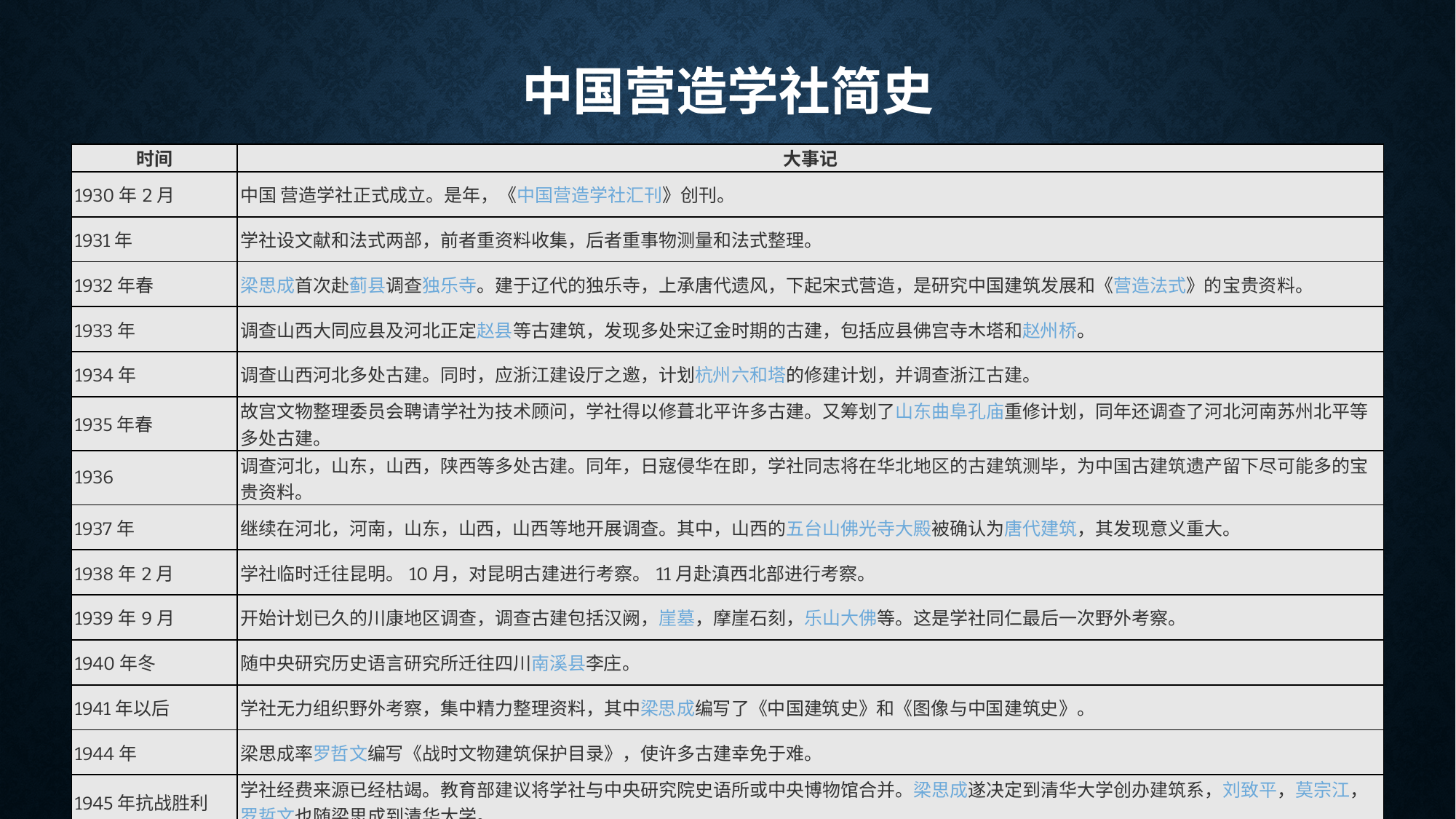

# 中国营造学社简史
| 时间 | 大事记 |
| --- | --- |
| 1930年2月 | 中国 营造学社正式成立。是年，《中国营造学社汇刊》创刊。 |
| 1931年 | 学社设文献和法式两部，前者重资料收集，后者重事物测量和法式整理。 |
| 1932年春 | 梁思成首次赴蓟县调查独乐寺。建于辽代的独乐寺，上承唐代遗风，下起宋式营造，是研究中国建筑发展和《营造法式》的宝贵资料。 |
| 1933年 | 调查山西大同应县及河北正定赵县等古建筑，发现多处宋辽金时期的古建，包括应县佛宫寺木塔和赵州桥。 |
| 1934年 | 调查山西河北多处古建。同时，应浙江建设厅之邀，计划杭州六和塔的修建计划，并调查浙江古建。 |
| 1935年春 | 故宫文物整理委员会聘请学社为技术顾问，学社得以修葺北平许多古建。又筹划了山东曲阜孔庙重修计划，同年还调查了河北河南苏州北平等多处古建。 |
| 1936 | 调查河北，山东，山西，陕西等多处古建。同年，日寇侵华在即，学社同志将在华北地区的古建筑测毕，为中国古建筑遗产留下尽可能多的宝贵资料。 |
| 1937年 | 继续在河北，河南，山东，山西，山西等地开展调查。其中，山西的五台山佛光寺大殿被确认为唐代建筑，其发现意义重大。 |
| 1938年2月 | 学社临时迁往昆明。10月，对昆明古建进行考察。11月赴滇西北部进行考察。 |
| 1939年9月 | 开始计划已久的川康地区调查，调查古建包括汉阙，崖墓，摩崖石刻，乐山大佛等。这是学社同仁最后一次野外考察。 |
| 1940年冬 | 随中央研究历史语言研究所迁往四川南溪县李庄。 |
| 1941年以后 | 学社无力组织野外考察，集中精力整理资料，其中梁思成编写了《中国建筑史》和《图像与中国建筑史》。 |
| 1944年 | 梁思成率罗哲文编写《战时文物建筑保护目录》，使许多古建幸免于难。 |
| 1945年抗战胜利 | 学社经费来源已经枯竭。教育部建议将学社与中央研究院史语所或中央博物馆合并。梁思成遂决定到清华大学创办建筑系，刘致平，莫宗江，罗哲文也随梁思成到清华大学。 |